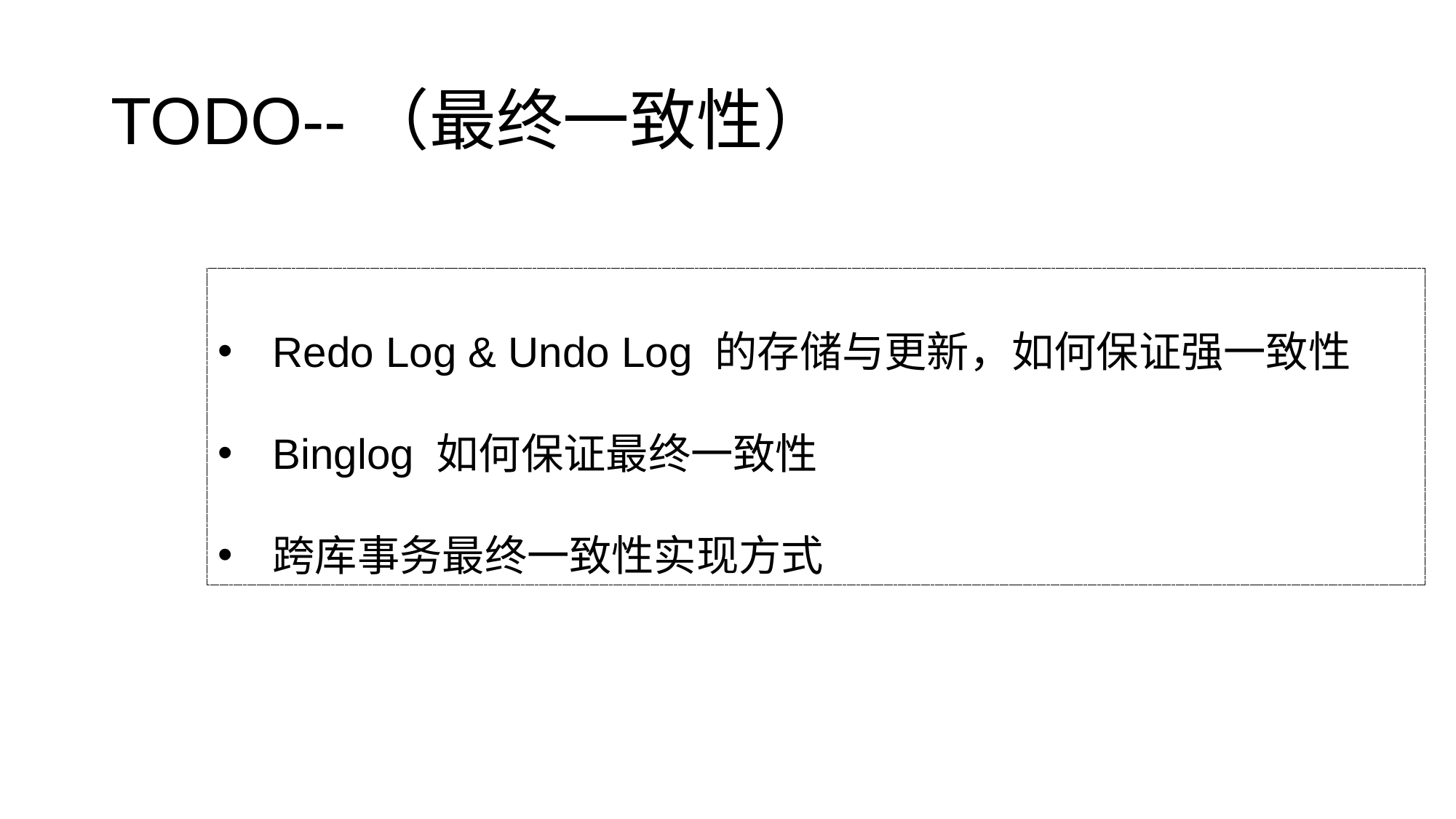

# TODO--（最终一致性）
Redo Log & Undo Log 的存储与更新，如何保证强一致性
Binglog 如何保证最终一致性
跨库事务最终一致性实现方式